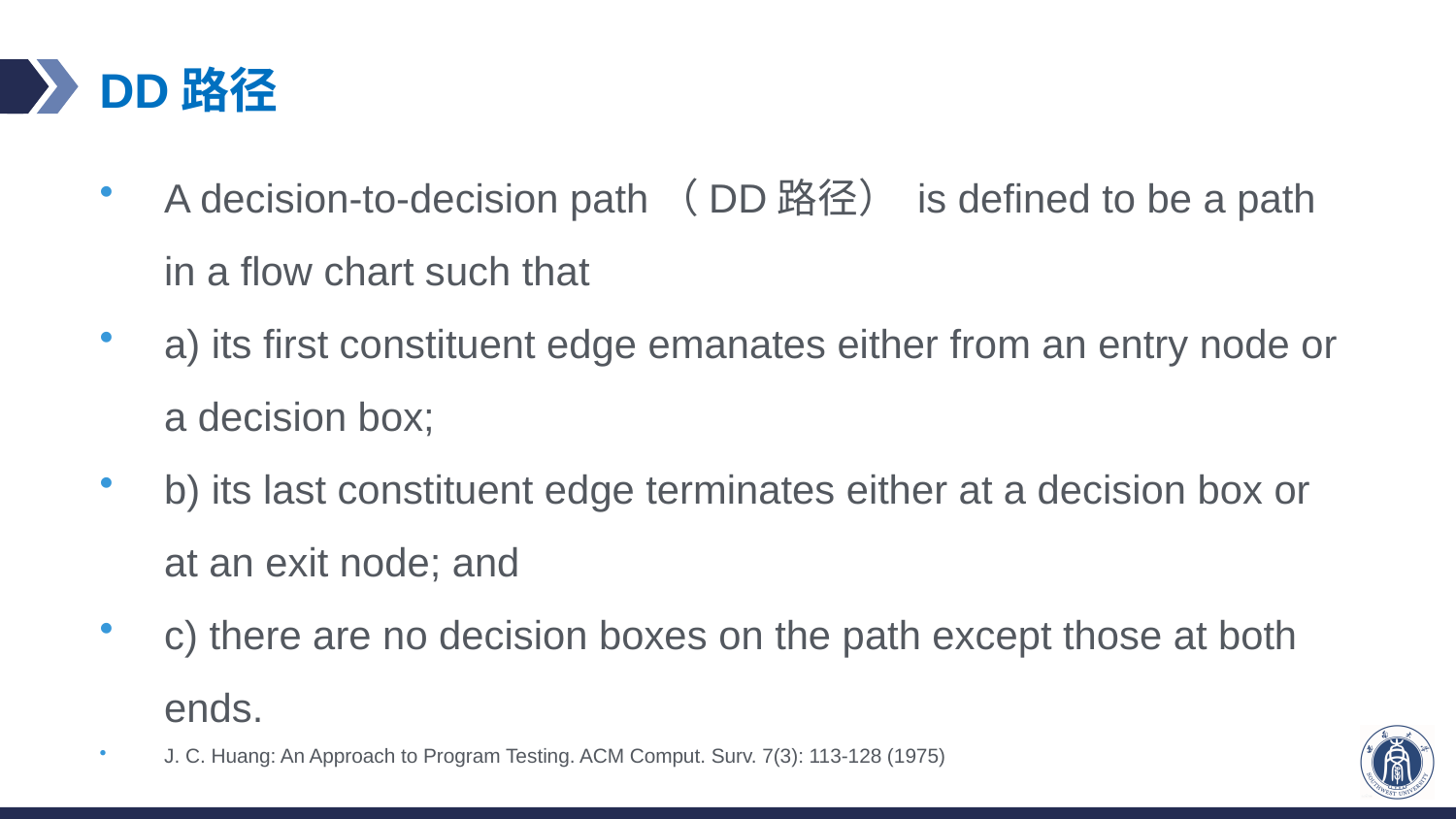

# DD路径
A decision-to-decision path（DD路径） is defined to be a path in a flow chart such that
a) its first constituent edge emanates either from an entry node or a decision box;
b) its last constituent edge terminates either at a decision box or at an exit node; and
c) there are no decision boxes on the path except those at both ends.

J. C. Huang: An Approach to Program Testing. ACM Comput. Surv. 7(3): 113-128 (1975)